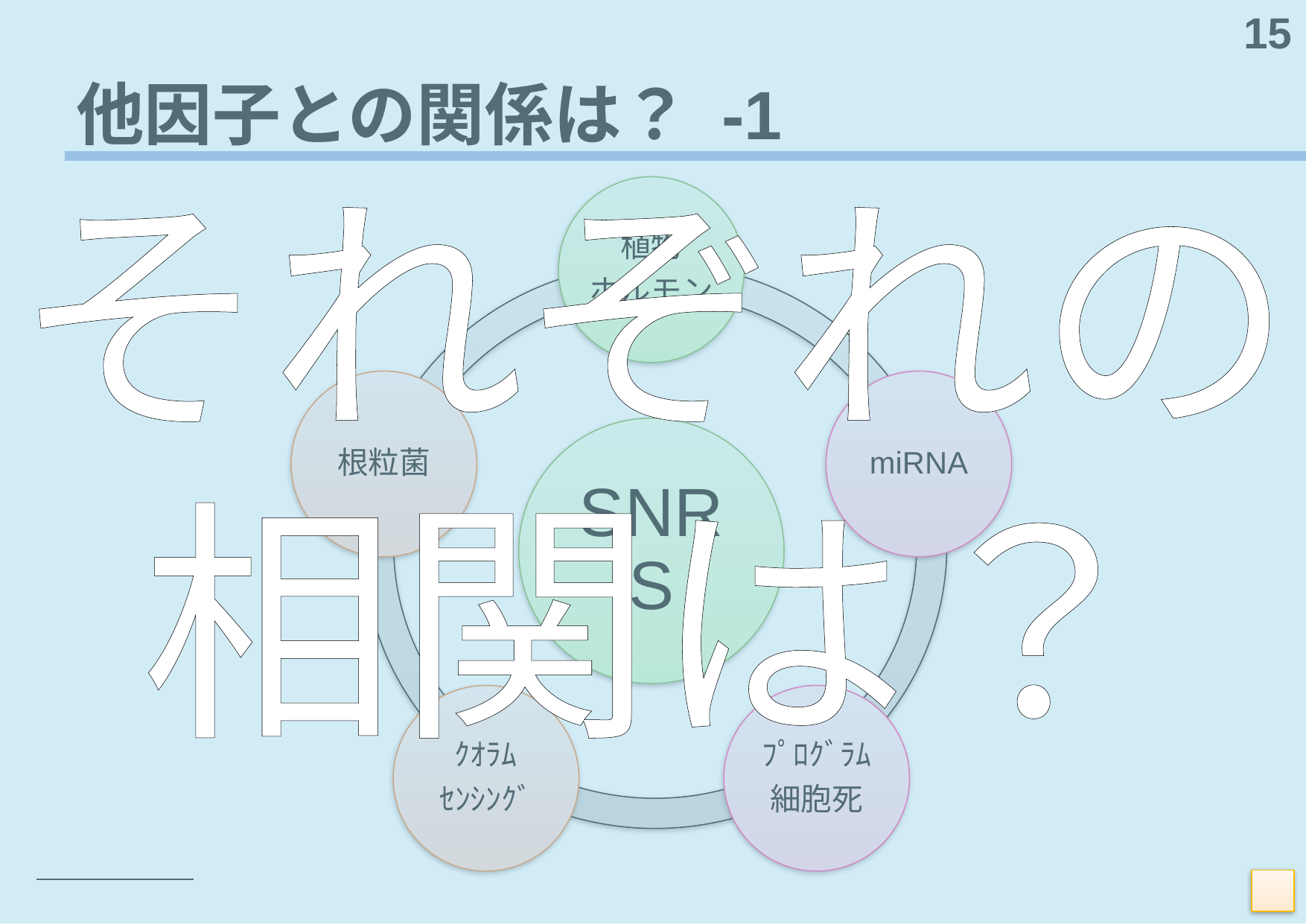

それぞれの
相関は？
15
# 他因子との関係は？ -1
植物
ホルモン

根粒菌
miRNA
SNRS
ｸｵﾗﾑ
ｾﾝｼﾝｸﾞ
ﾌﾟﾛｸﾞﾗﾑ
細胞死